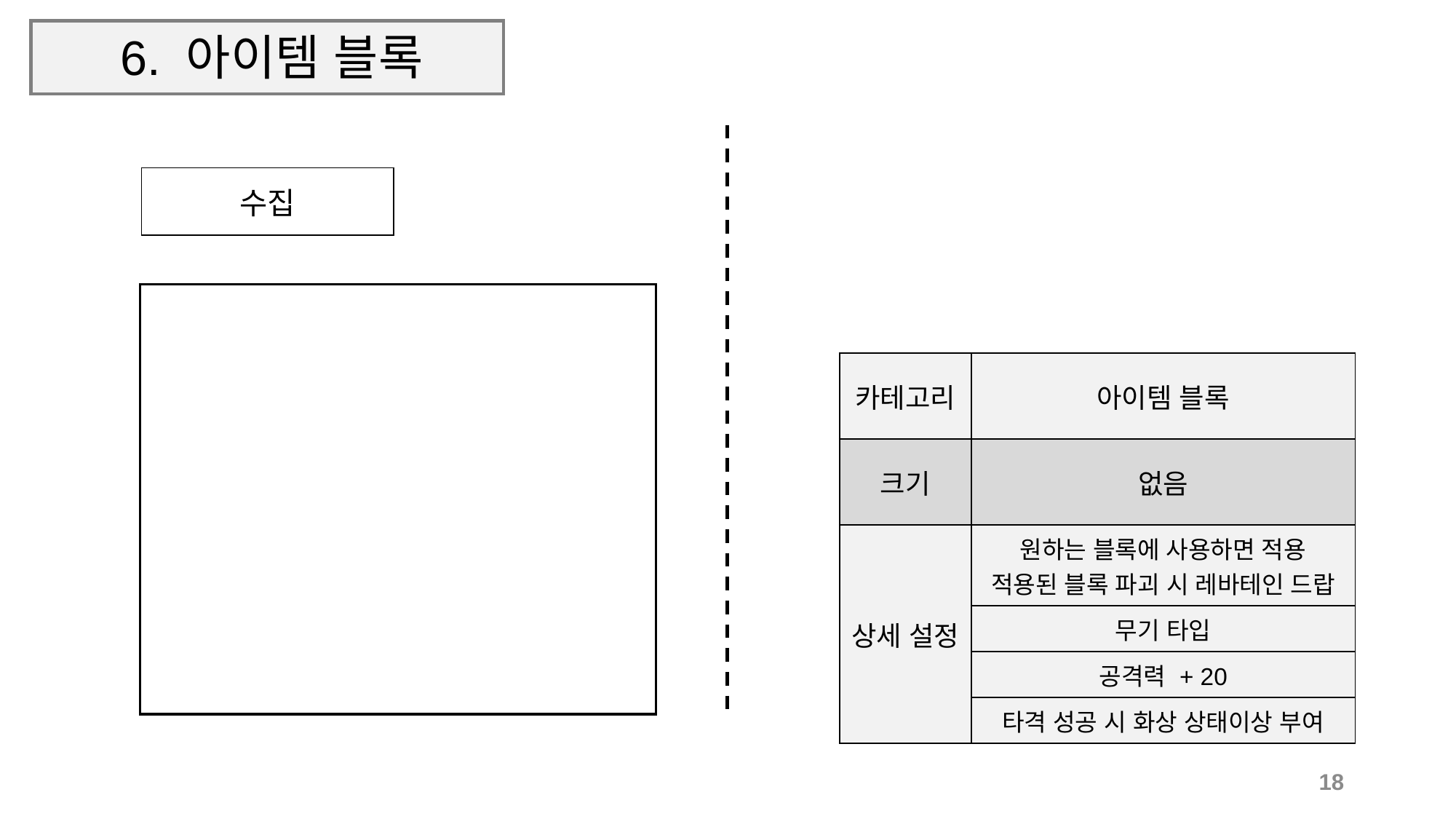

# 6. 아이템 블록
| 수집 |
| --- |

| 카테고리 | 아이템 블록 |
| --- | --- |
| 크기 | 없음 |
| 상세 설정 | 원하는 블록에 사용하면 적용 적용된 블록 파괴 시 레바테인 드랍 |
|  | 무기 타입 |
|  | 공격력 + 20 |
|  | 타격 성공 시 화상 상태이상 부여 |
18